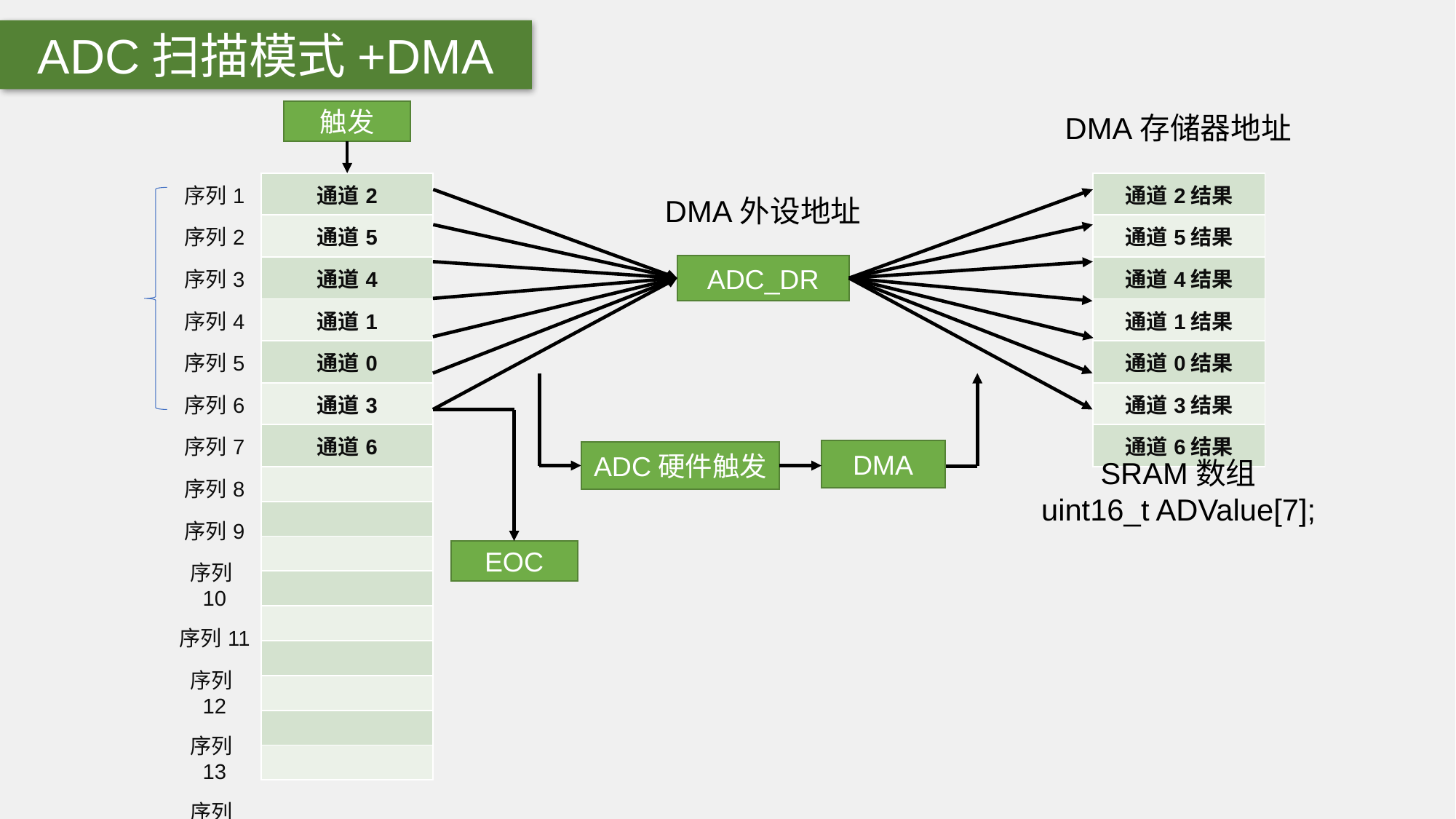

ADC扫描模式+DMA
触发
DMA存储器地址
| 序列1 |
| --- |
| 序列2 |
| 序列3 |
| 序列4 |
| 序列5 |
| 序列6 |
| 序列7 |
| 序列8 |
| 序列9 |
| 序列10 |
| 序列11 |
| 序列12 |
| 序列13 |
| 序列14 |
| 序列15 |
| 序列16 |
| 通道2 |
| --- |
| 通道5 |
| 通道4 |
| 通道1 |
| 通道0 |
| 通道3 |
| 通道6 |
|  |
|  |
|  |
|  |
|  |
|  |
|  |
|  |
|  |
| 通道2结果 |
| --- |
| 通道5结果 |
| 通道4结果 |
| 通道1结果 |
| 通道0结果 |
| 通道3结果 |
| 通道6结果 |
DMA外设地址

ADC_DR
DMA
ADC硬件触发
SRAM数组
uint16_t ADValue[7];
EOC